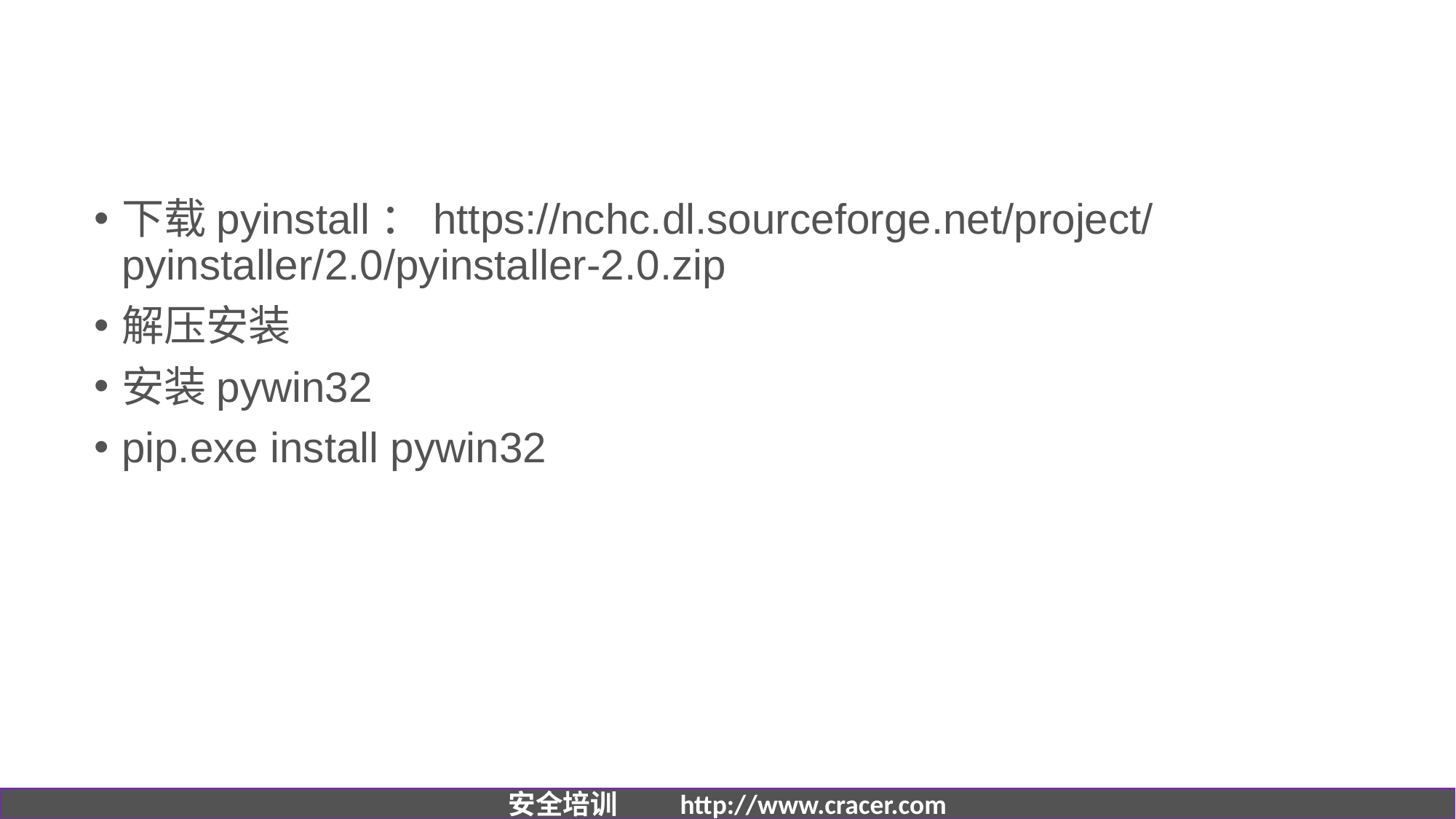

#
下载pyinstall：https://nchc.dl.sourceforge.net/project/pyinstaller/2.0/pyinstaller-2.0.zip
解压安装
安装pywin32
pip.exe install pywin32